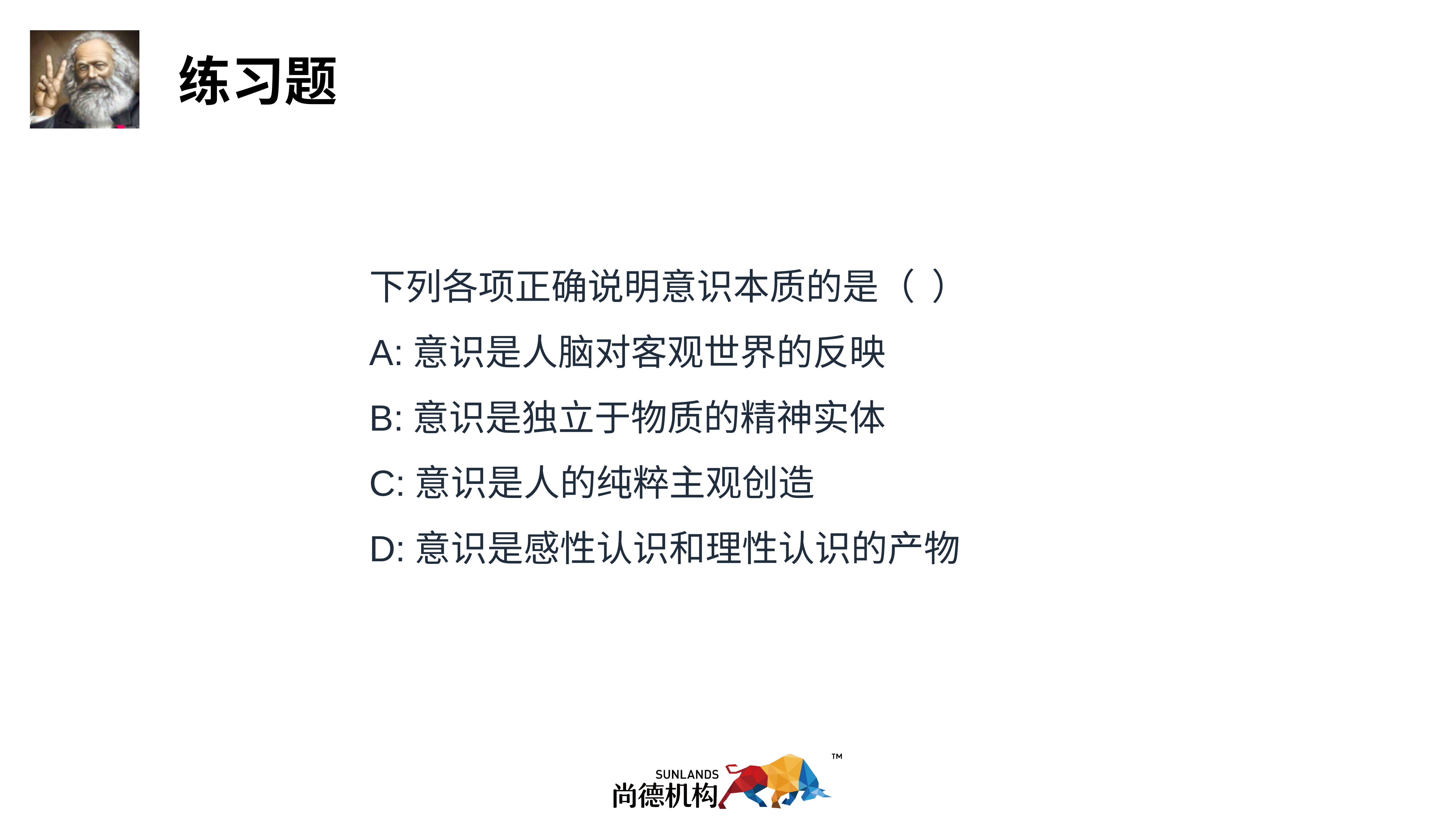

下列各项正确说明意识本质的是（  ）
A:意识是人脑对客观世界的反映
B:意识是独立于物质的精神实体
C:意识是人的纯粹主观创造
D:意识是感性认识和理性认识的产物